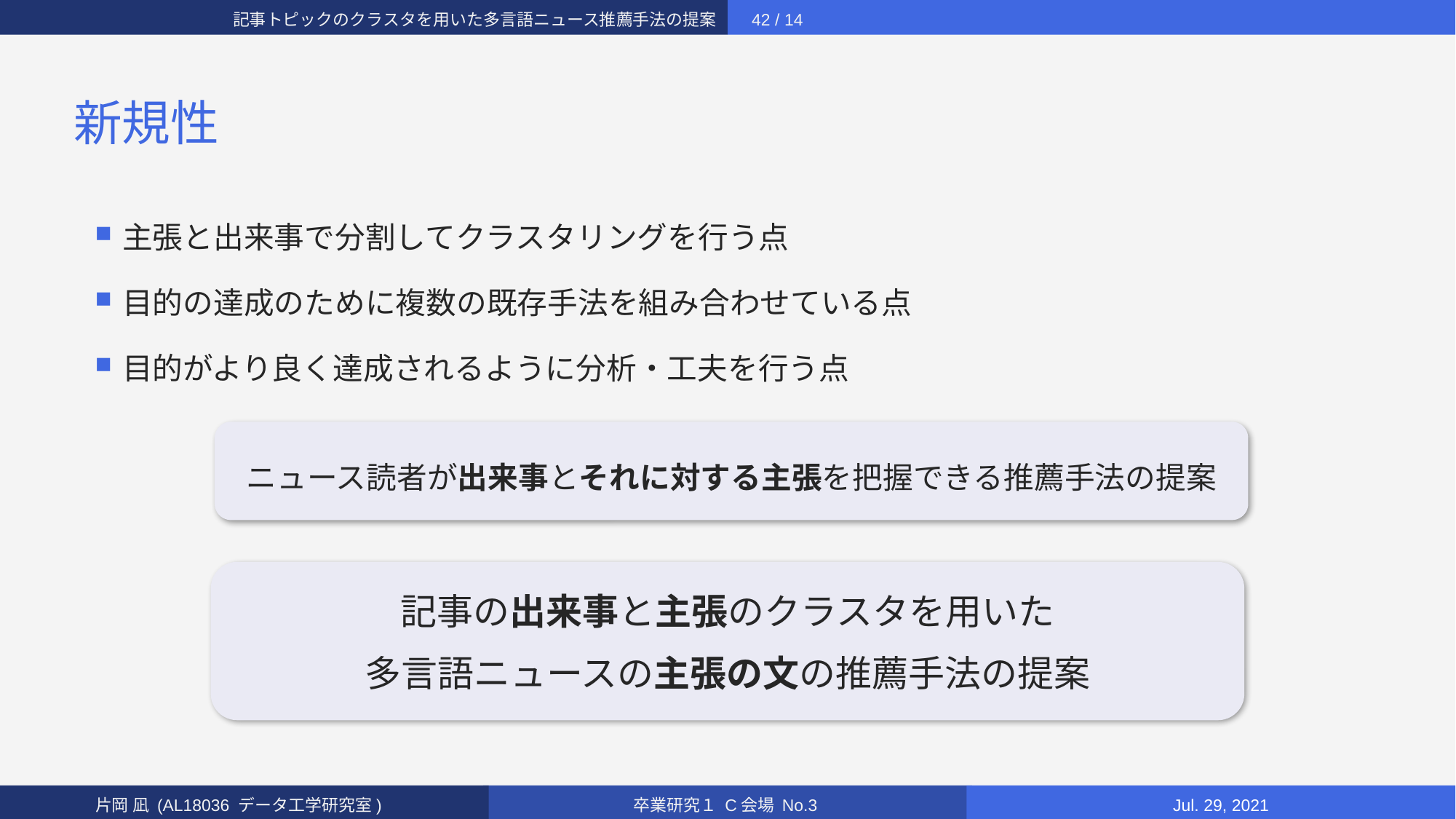

# 新規性
主張と出来事で分割してクラスタリングを行う点
目的の達成のために複数の既存手法を組み合わせている点
目的がより良く達成されるように分析・工夫を行う点
ニュース読者が出来事とそれに対する主張を把握できる推薦手法の提案
記事の出来事と主張のクラスタを用いた
多言語ニュースの主張の文の推薦手法の提案